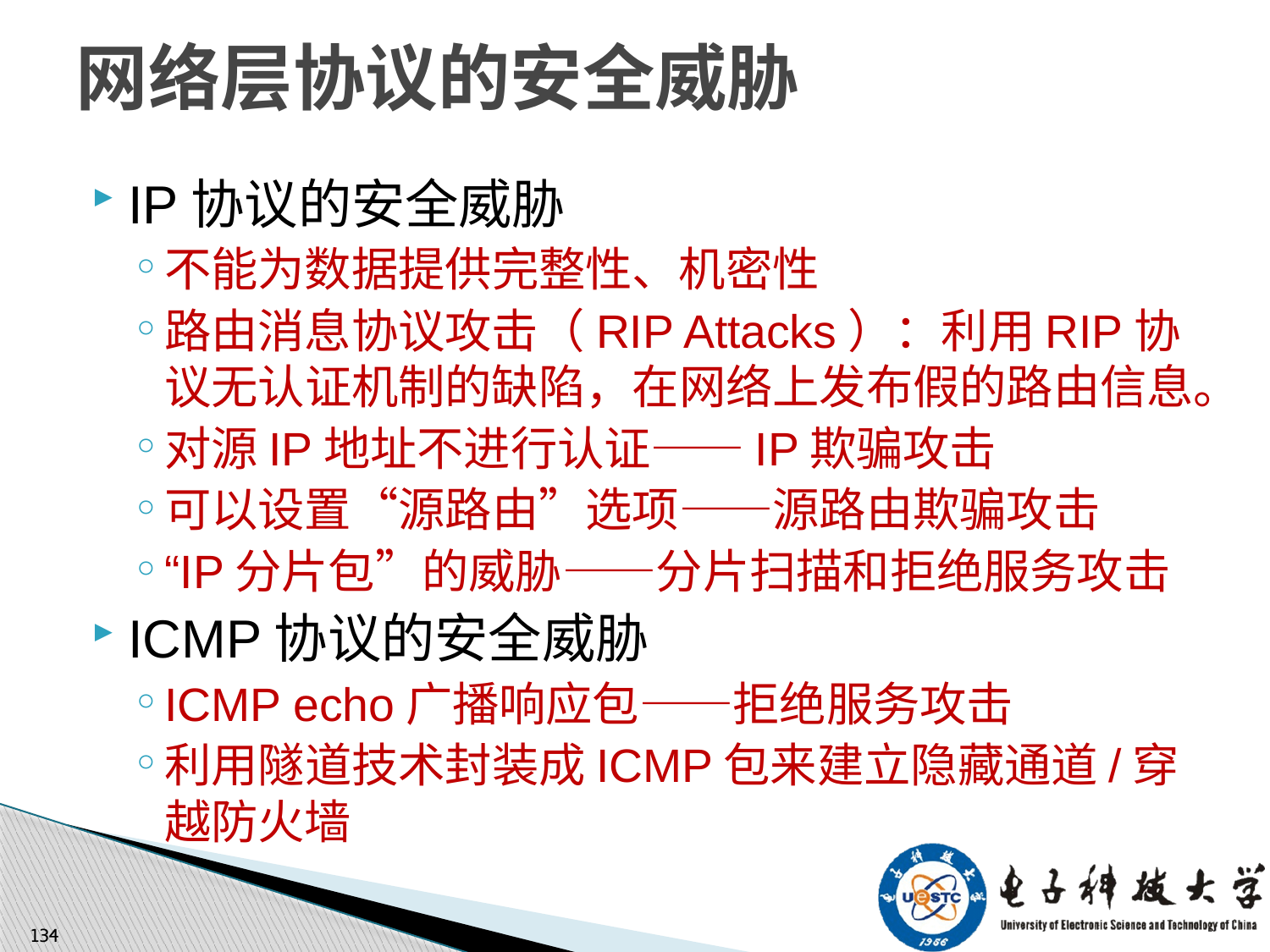

# 网络层协议的安全威胁
IP协议的安全威胁
不能为数据提供完整性、机密性
路由消息协议攻击（RIP Attacks）：利用RIP协议无认证机制的缺陷，在网络上发布假的路由信息。
对源IP地址不进行认证——IP欺骗攻击
可以设置“源路由”选项——源路由欺骗攻击
“IP分片包”的威胁——分片扫描和拒绝服务攻击
ICMP协议的安全威胁
ICMP echo广播响应包——拒绝服务攻击
利用隧道技术封装成ICMP包来建立隐藏通道/穿越防火墙
134